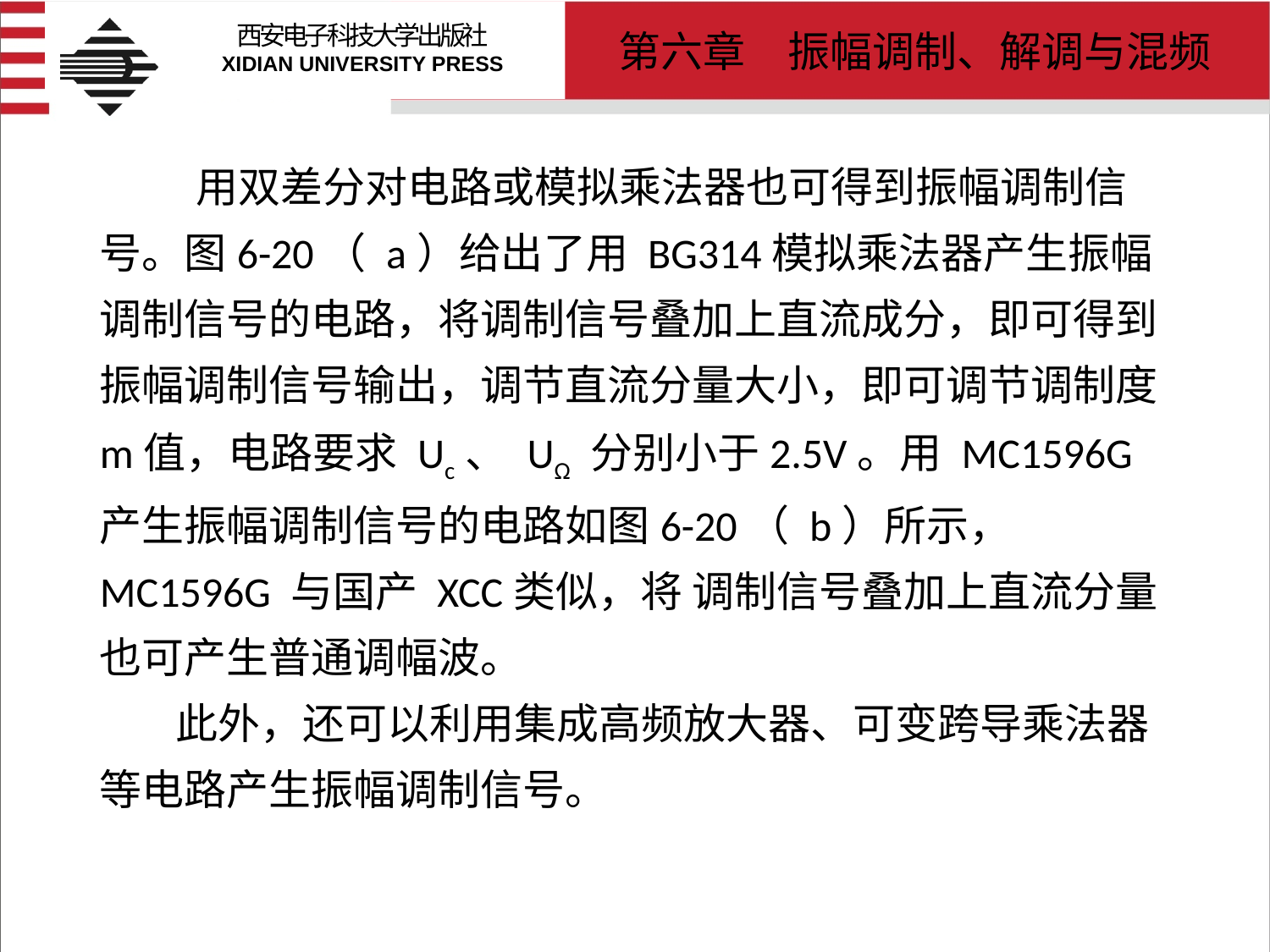

# 用双差分对电路或模拟乘法器也可得到振幅调制信号。图6-20（ a）给出了用 BG314模拟乘法器产生振幅调制信号的电路，将调制信号叠加上直流成分，即可得到振幅调制信号输出，调节直流分量大小，即可调节调制度 m值，电路要求 Uc、 UΩ 分别小于2.5V。用 MC1596G产生振幅调制信号的电路如图6-20（ b）所示， MC1596G 与国产 XCC类似，将 调制信号叠加上直流分量也可产生普通调幅波。 此外，还可以利用集成高频放大器、可变跨导乘法器等电路产生振幅调制信号。